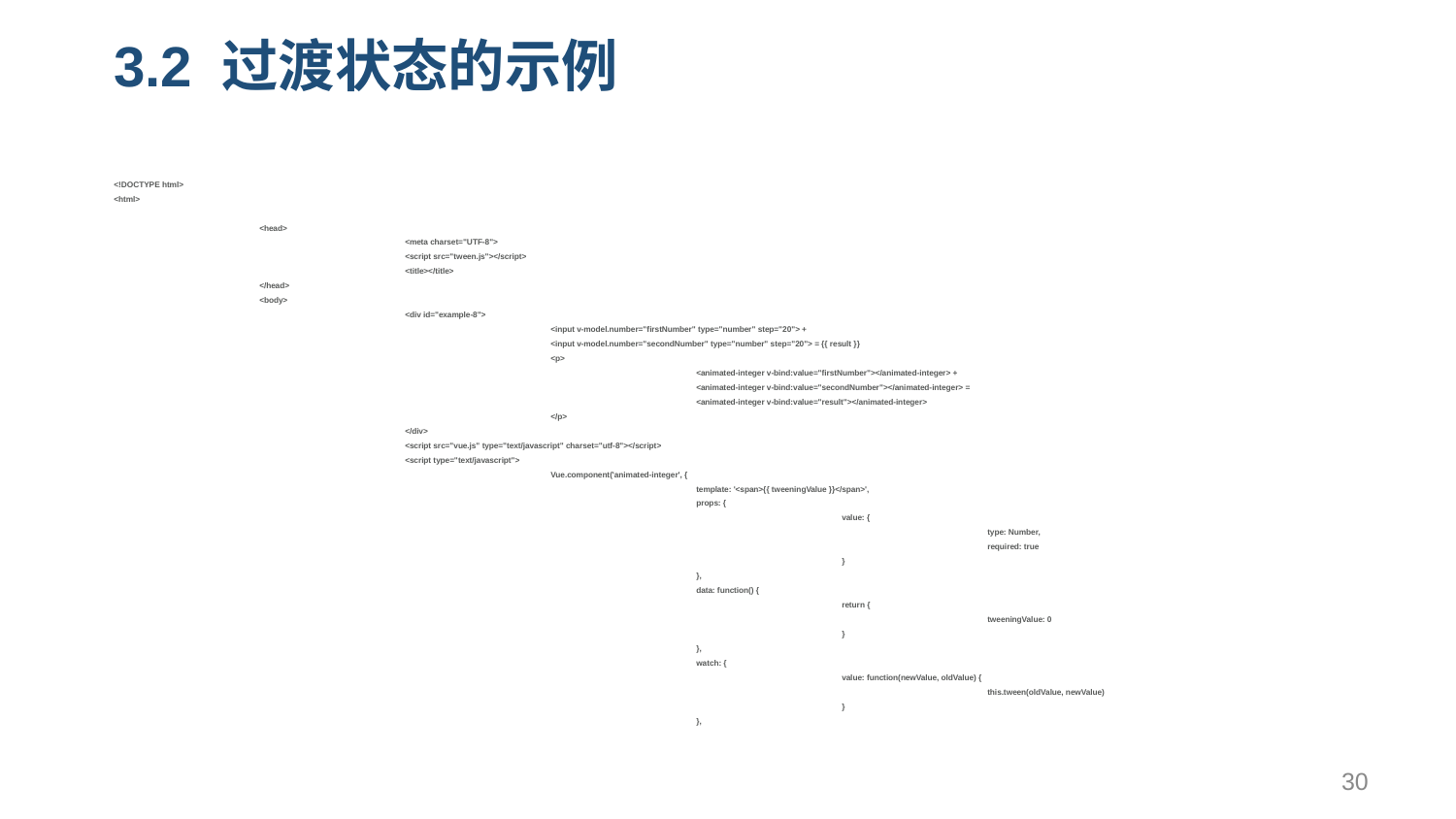

# 3.2 过渡状态的示例
<!DOCTYPE html>
<html>

	<head>
		<meta charset="UTF-8">
		<script src="tween.js"></script>
		<title></title>
	</head>
	<body>
		<div id="example-8">
			<input v-model.number="firstNumber" type="number" step="20"> +
			<input v-model.number="secondNumber" type="number" step="20"> = {{ result }}
			<p>
				<animated-integer v-bind:value="firstNumber"></animated-integer> +
				<animated-integer v-bind:value="secondNumber"></animated-integer> =
				<animated-integer v-bind:value="result"></animated-integer>
			</p>
		</div>
		<script src="vue.js" type="text/javascript" charset="utf-8"></script>
		<script type="text/javascript">
			Vue.component('animated-integer', {
				template: '<span>{{ tweeningValue }}</span>',
				props: {
					value: {
						type: Number,
						required: true
					}
				},
				data: function() {
					return {
						tweeningValue: 0
					}
				},
				watch: {
					value: function(newValue, oldValue) {
						this.tween(oldValue, newValue)
					}
				},
30